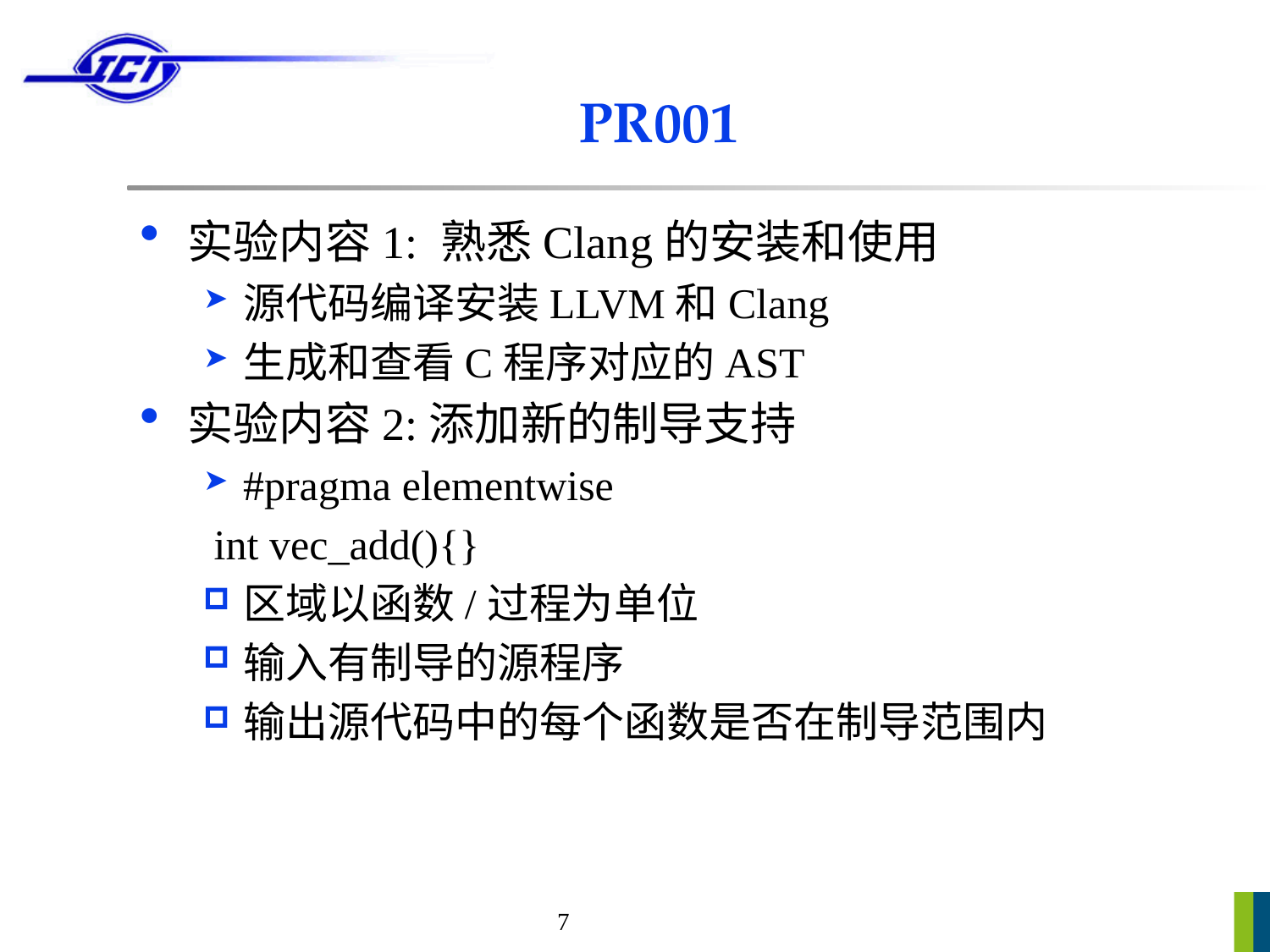

# PR001
实验内容1: 熟悉Clang的安装和使用
源代码编译安装LLVM和Clang
生成和查看C程序对应的AST
实验内容2:添加新的制导支持
#pragma elementwise
 int vec_add(){}
区域以函数/过程为单位
输入有制导的源程序
输出源代码中的每个函数是否在制导范围内